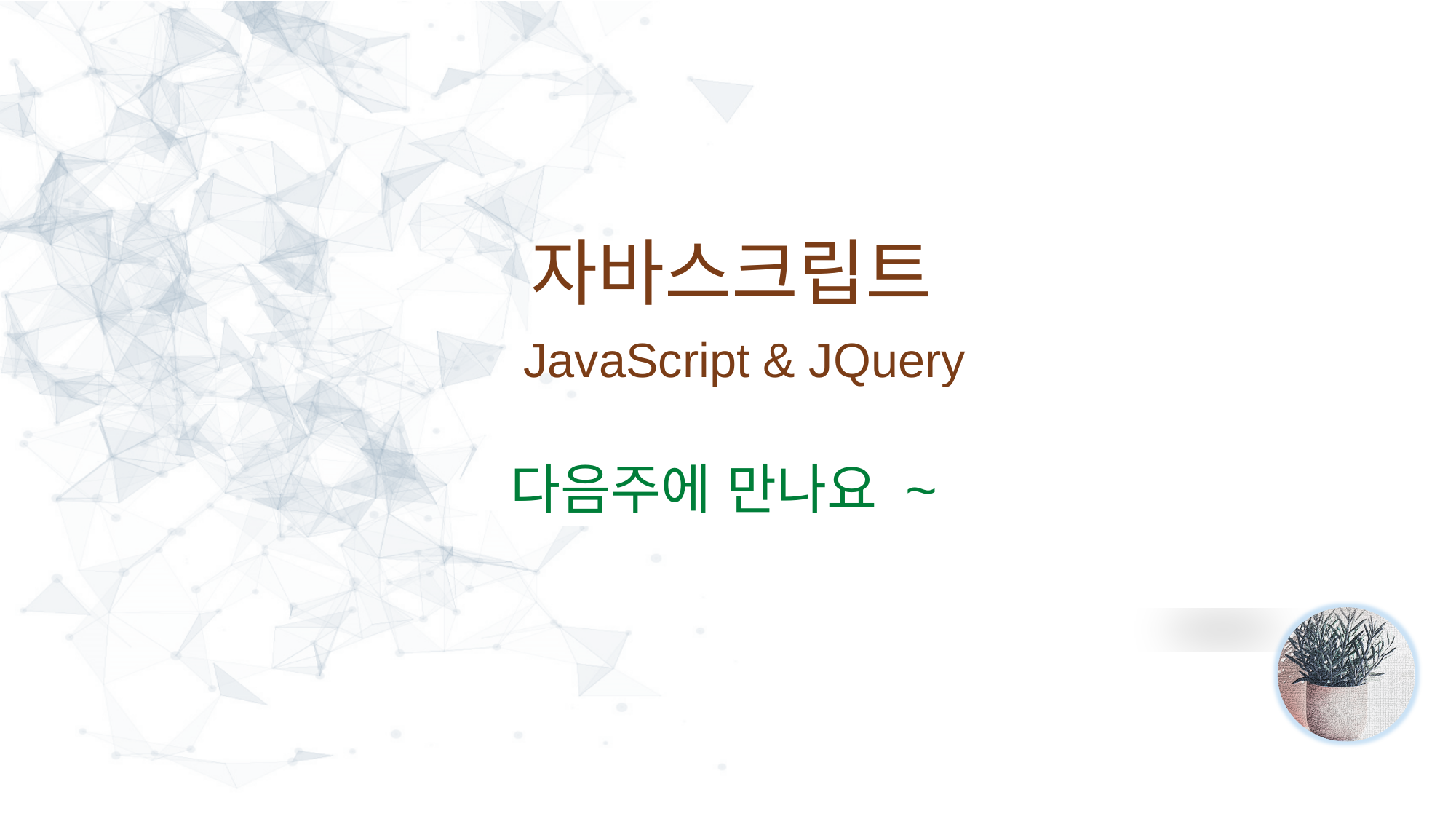

자바스크립트
JavaScript & JQuery
다음주에 만나요 ~